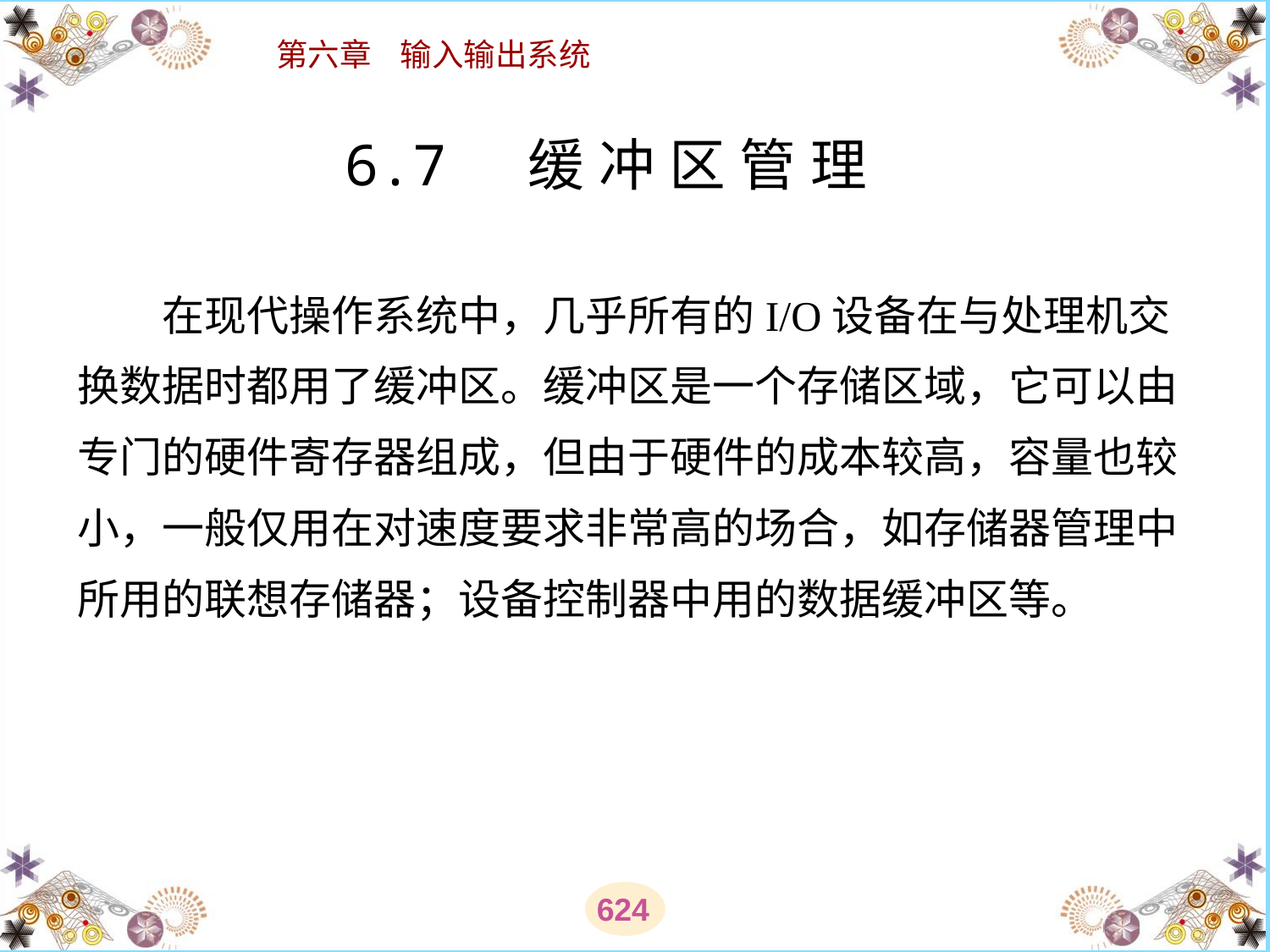

# 6.7  缓 冲 区 管 理 　　在现代操作系统中，几乎所有的I/O设备在与处理机交换数据时都用了缓冲区。缓冲区是一个存储区域，它可以由专门的硬件寄存器组成，但由于硬件的成本较高，容量也较小，一般仅用在对速度要求非常高的场合，如存储器管理中所用的联想存储器；设备控制器中用的数据缓冲区等。